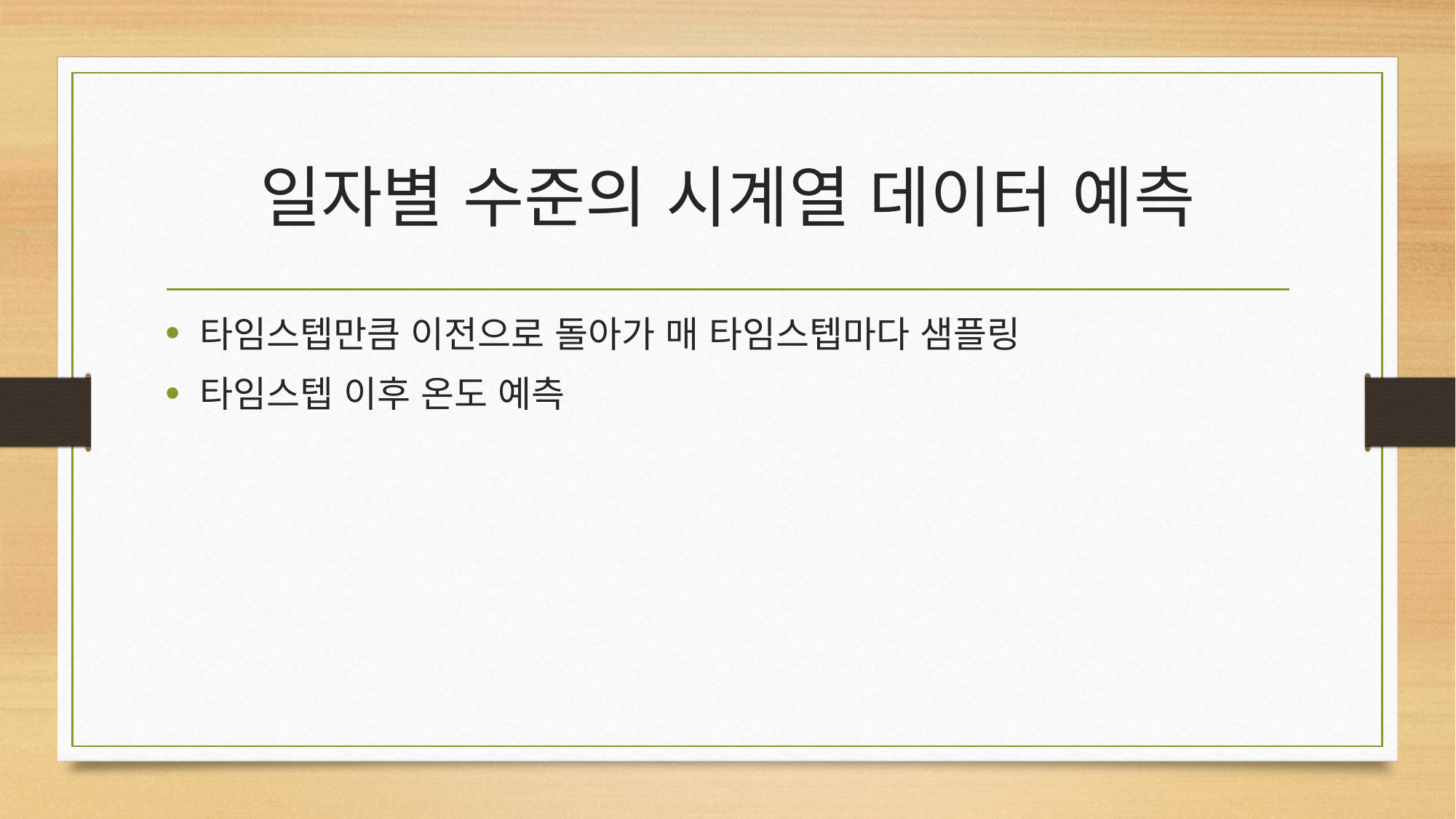

# 일자별 수준의 시계열 데이터 예측
타임스텝만큼 이전으로 돌아가 매 타임스텝마다 샘플링
타임스텝 이후 온도 예측